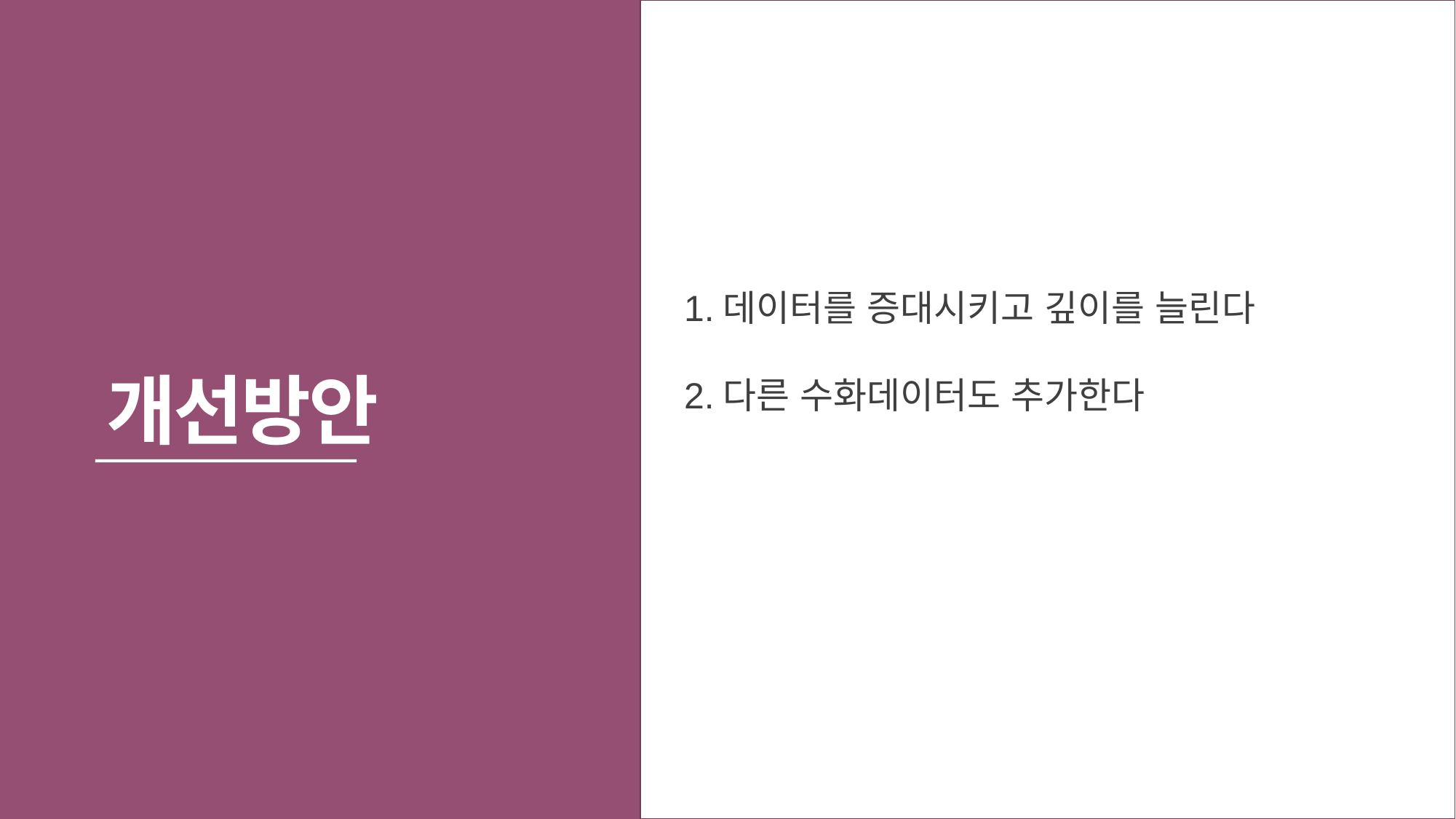

# 개선방안
1.데이터를 증대시키고 깊이를 늘린다

2.다른 수화데이터도 추가한다